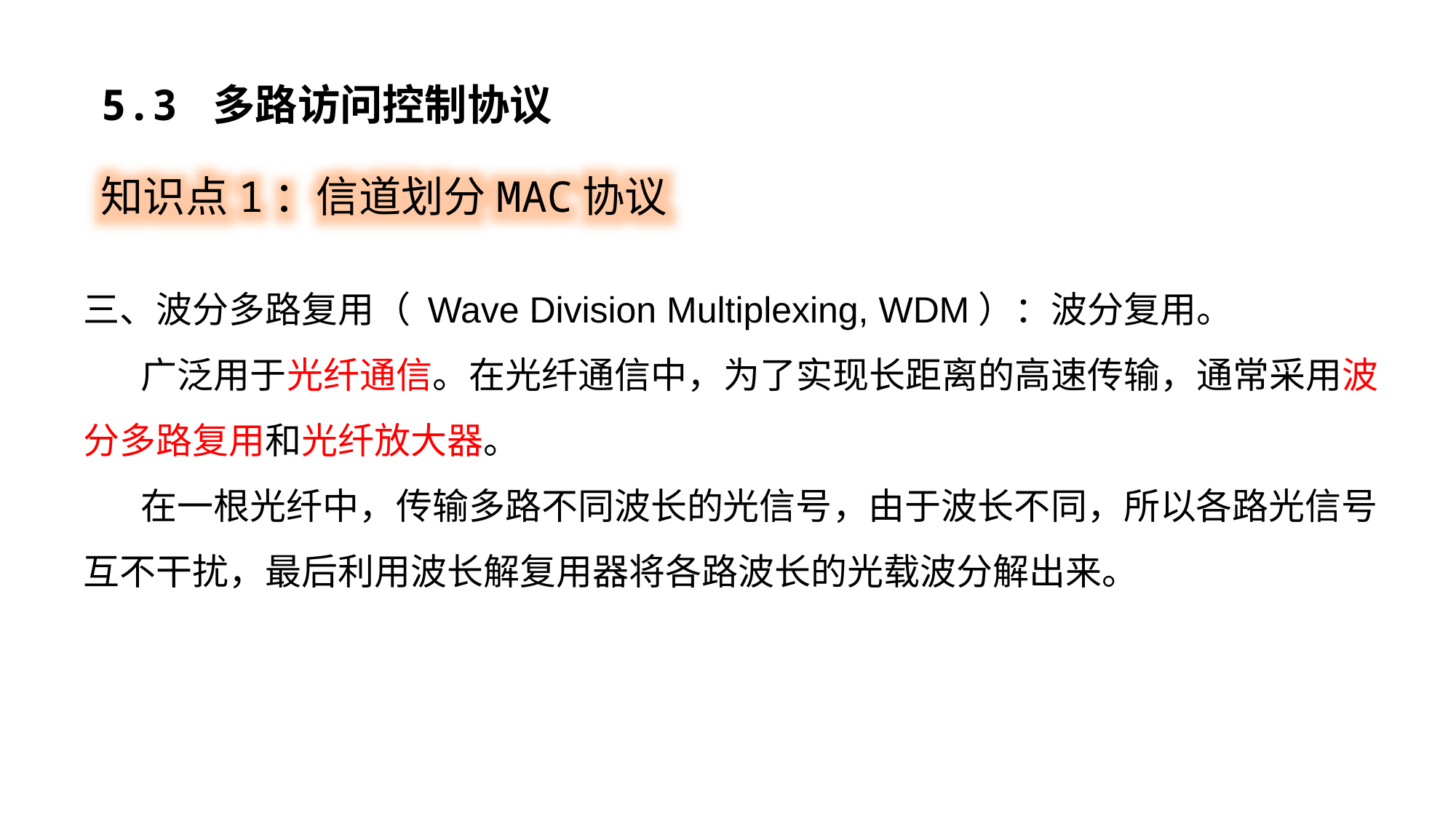

5.3 多路访问控制协议
知识点1：信道划分MAC协议
三、波分多路复用（ Wave Division Multiplexing, WDM）：波分复用。
      广泛用于光纤通信。在光纤通信中，为了实现长距离的高速传输，通常采用波分多路复用和光纤放大器。
      在一根光纤中，传输多路不同波长的光信号，由于波长不同，所以各路光信号互不干扰，最后利用波长解复用器将各路波长的光载波分解出来。